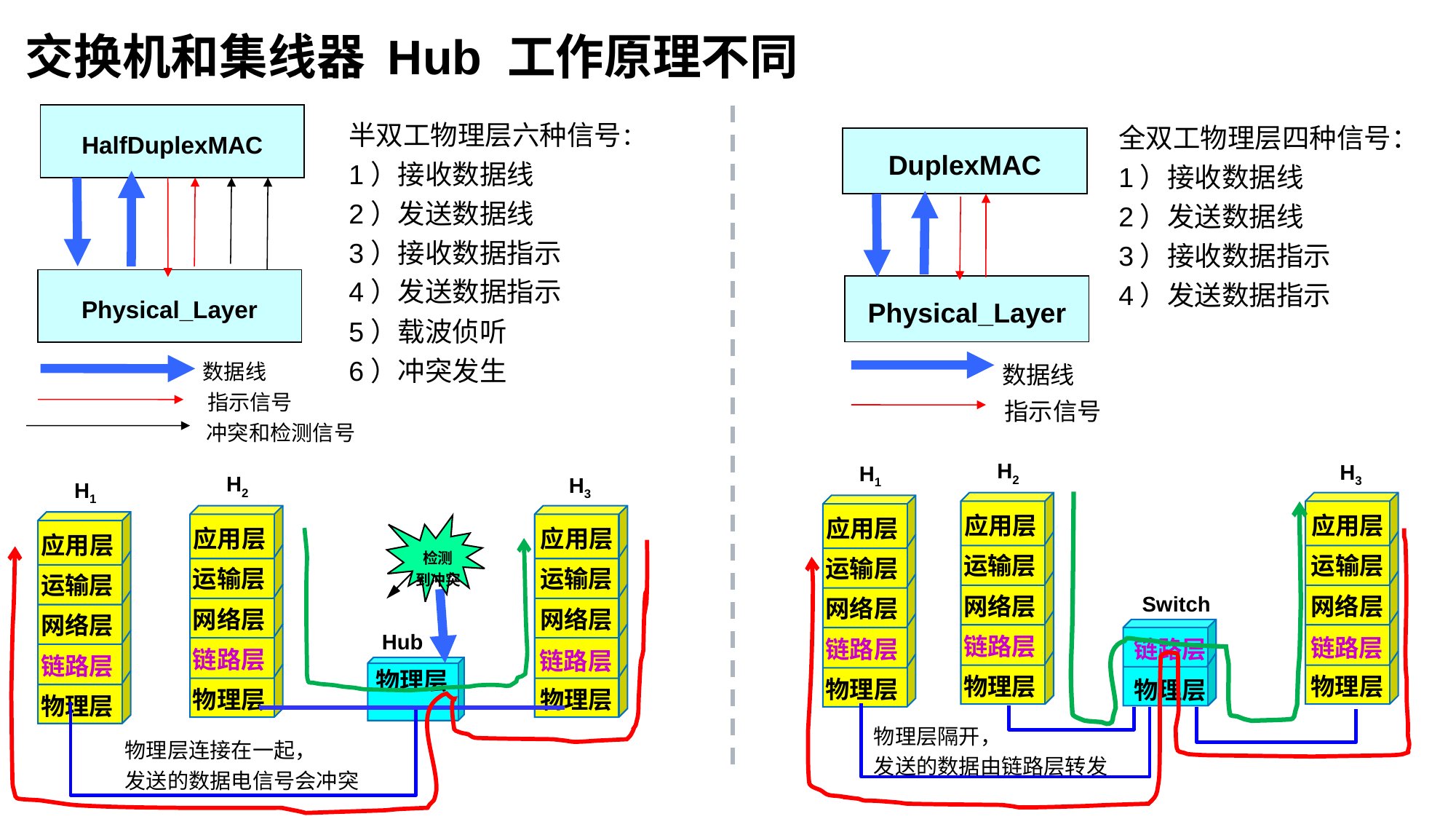

交换机和集线器 Hub 工作原理不同
HalfDuplexMAC

Physical_Layer
数据线

  指示信号

 冲突和检测信号
半双工物理层六种信号：
1）接收数据线
2）发送数据线
3）接收数据指示
4）发送数据指示
5）载波侦听
6）冲突发生
全双工物理层四种信号：
1）接收数据线
2）发送数据线
3）接收数据指示
4）发送数据指示
DuplexMAC

Physical_Layer
数据线

 指示信号

H2
H3
H1

应用层
应用层
应用层

运输层
运输层
运输层

网络层
网络层
Switch
Hub

链路层

物理层
网络层

链路层
链路层
链路层

物理层
物理层
物理层

H2
H3
H1

应用层
应用层
应用层

运输层
运输层
运输层

网络层
网络层
网络层

链路层
链路层
链路层

物理层

物理层
物理层
物理层

 检测
到冲突

物理层隔开，
发送的数据由链路层转发
物理层连接在一起，
发送的数据电信号会冲突